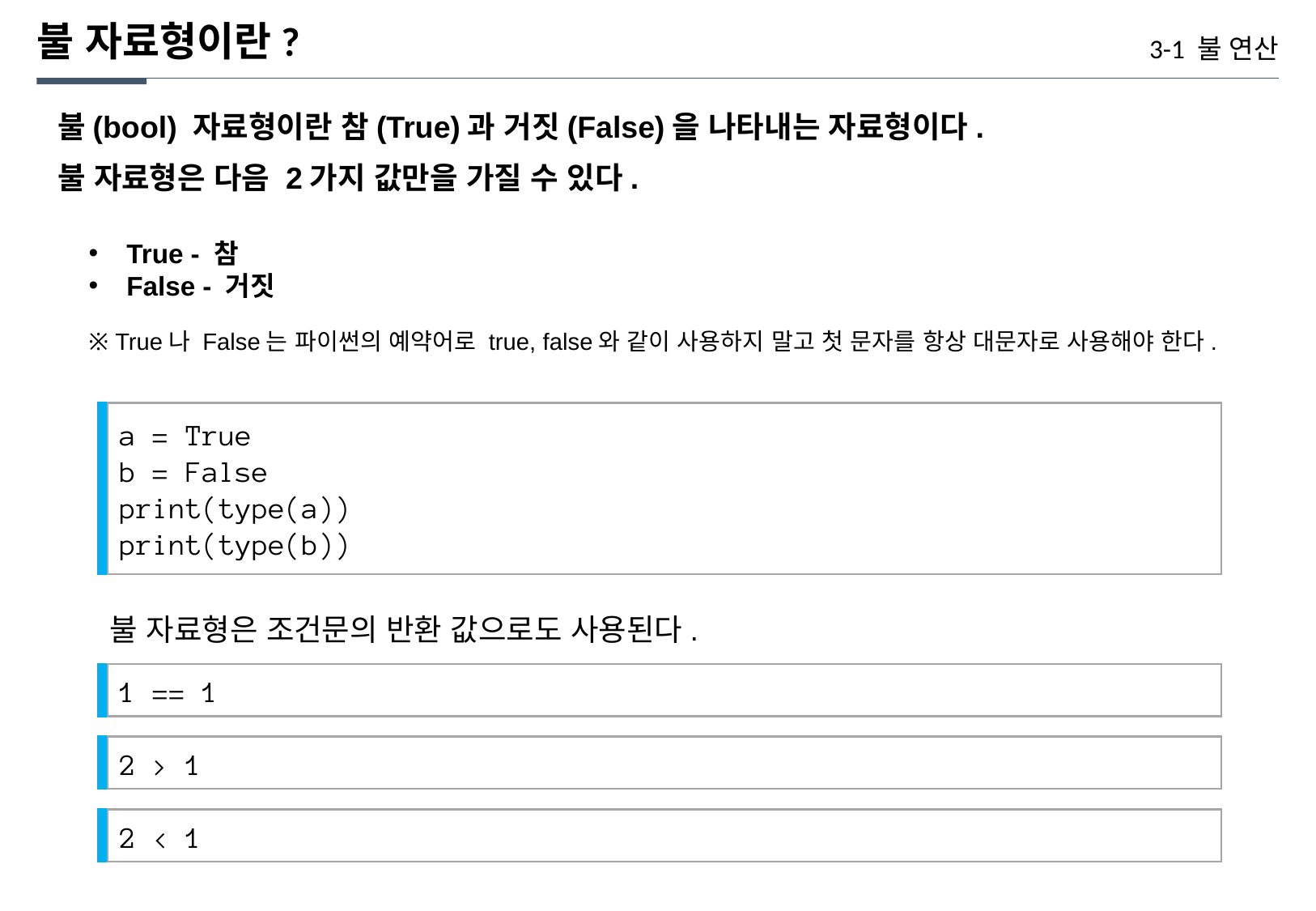

불 자료형이란?
3-1 불 연산
불(bool) 자료형이란 참(True)과 거짓(False)을 나타내는 자료형이다.
불 자료형은 다음 2가지 값만을 가질 수 있다.
True - 참
False - 거짓
※ True나 False는 파이썬의 예약어로 true, false와 같이 사용하지 말고 첫 문자를 항상 대문자로 사용해야 한다.

a = True
b = False
print(type(a))
print(type(b))
불 자료형은 조건문의 반환 값으로도 사용된다.

1 == 1

2 > 1

2 < 1